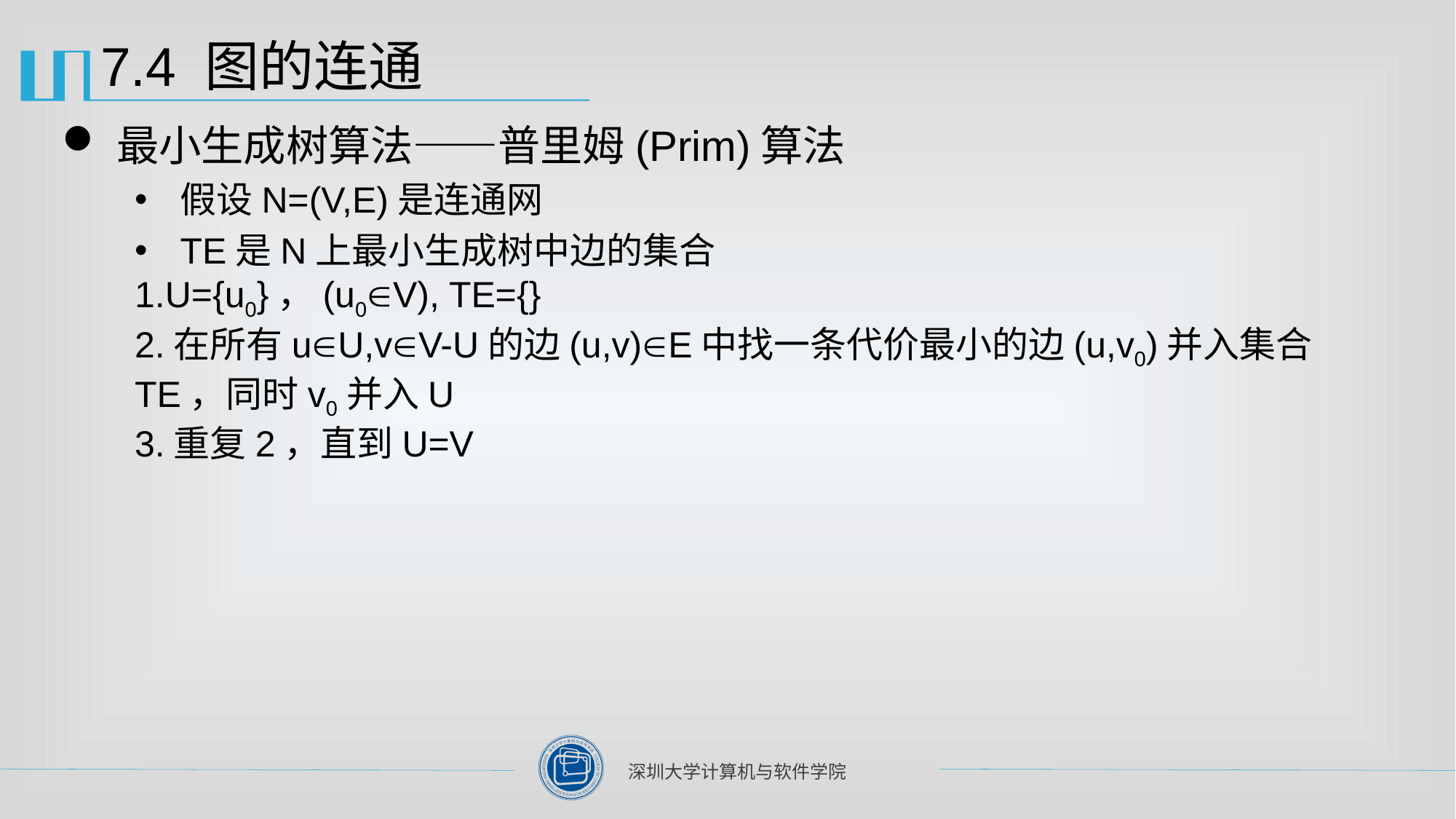

# 7.4 图的连通
最小生成树算法——普里姆(Prim)算法
假设N=(V,E)是连通网
TE是N上最小生成树中边的集合
	1.U={u0}，(u0∈V), TE={}
	2.在所有u∈U,v∈V-U的边(u,v)∈E中找一条代价最小的边(u,v0)并入集合TE，同时v0并入U
	3.重复2，直到U=V

76